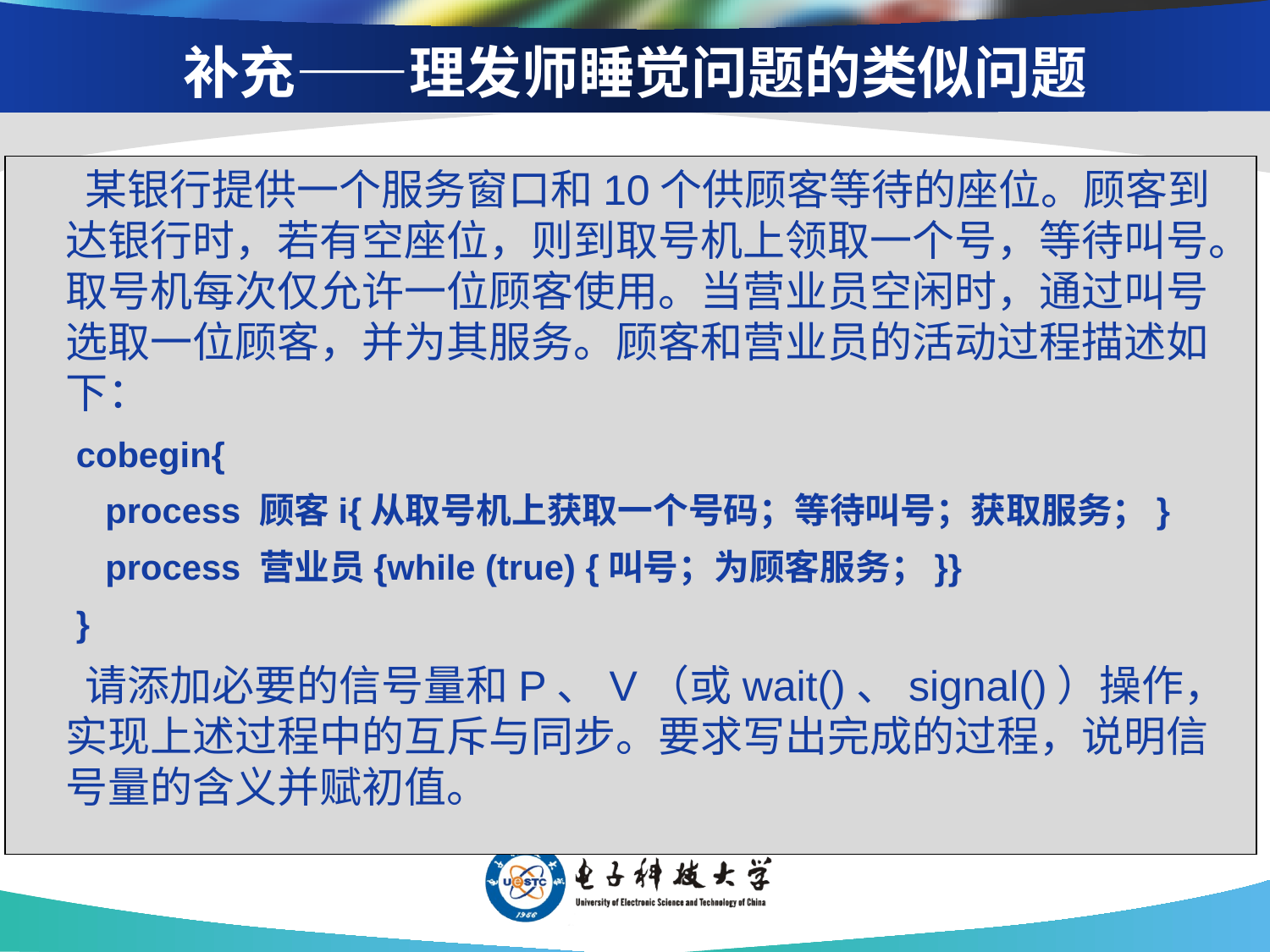

补充——理发师睡觉问题的类似问题
      某银行提供一个服务窗口和10个供顾客等待的座位。顾客到达银行时，若有空座位，则到取号机上领取一个号，等待叫号。取号机每次仅允许一位顾客使用。当营业员空闲时，通过叫号选取一位顾客，并为其服务。顾客和营业员的活动过程描述如下：
      cobegin{
         process 顾客i{从取号机上获取一个号码；等待叫号；获取服务；}
         process 营业员{while (true) {叫号；为顾客服务；}}
      }
      请添加必要的信号量和P、V（或wait()、signal()）操作，实现上述过程中的互斥与同步。要求写出完成的过程，说明信号量的含义并赋初值。